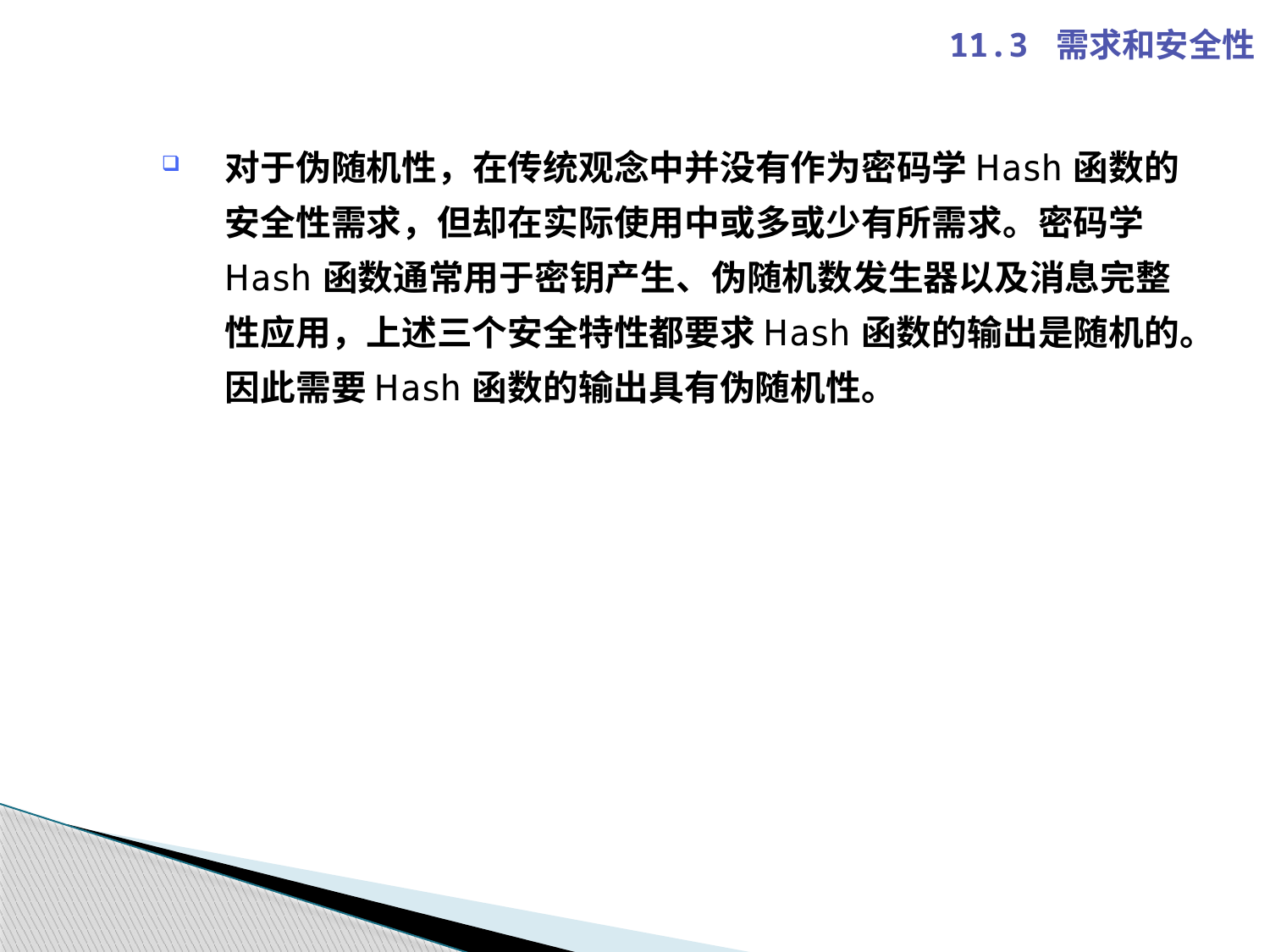

11.3 需求和安全性
对于伪随机性，在传统观念中并没有作为密码学Hash函数的安全性需求，但却在实际使用中或多或少有所需求。密码学Hash函数通常用于密钥产生、伪随机数发生器以及消息完整性应用，上述三个安全特性都要求Hash函数的输出是随机的。因此需要Hash函数的输出具有伪随机性。